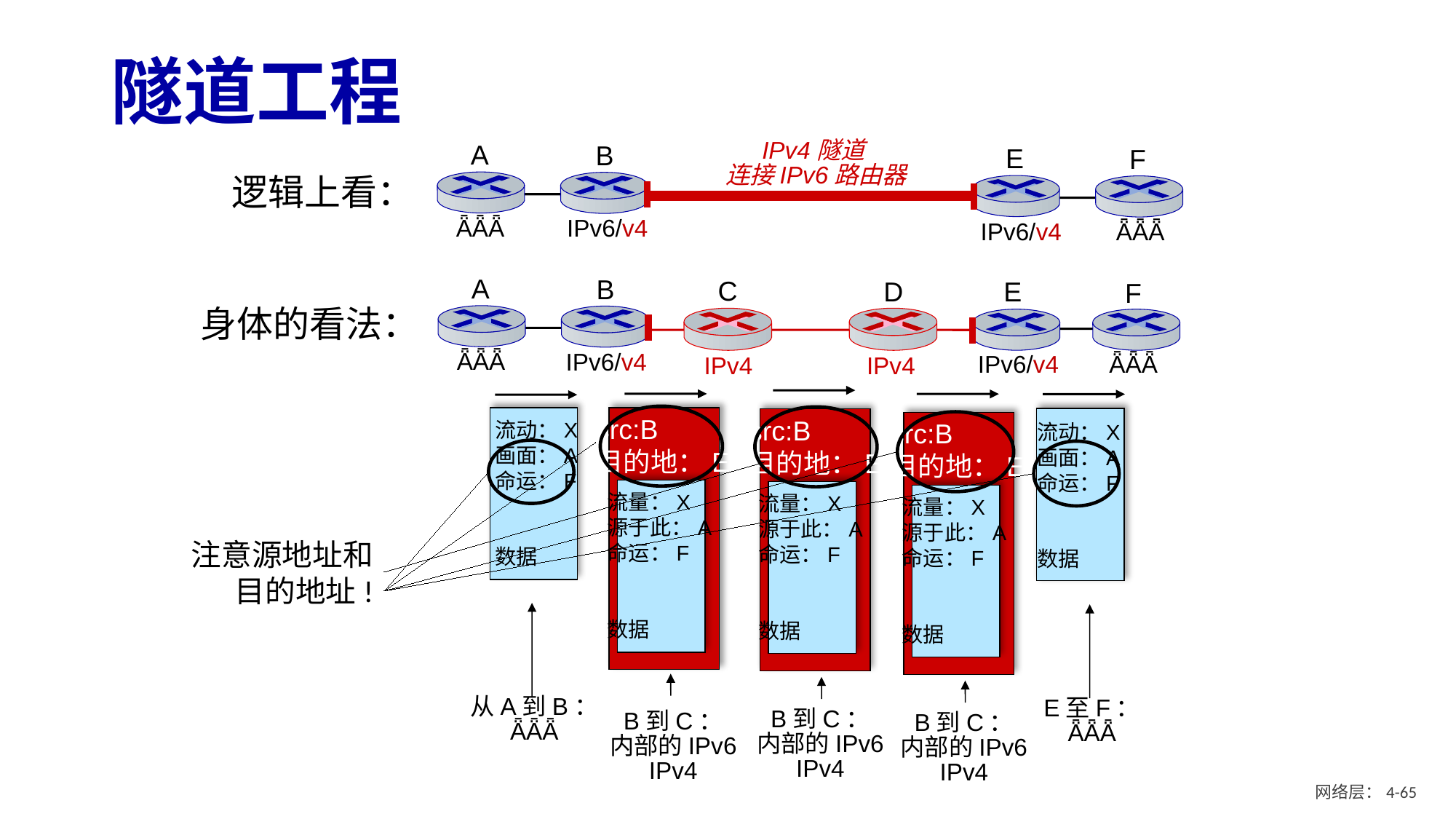

# 隧道工程
A
B

ǞǞǞ
IPv6/v4
IPv4隧道
连接IPv6路由器
E
F

IPv6/v4
ǞǞǞ
逻辑上看：

A
B

ǞǞǞ
IPv6/v4
C
D
E
F
身体的看法：

IPv6/v4
ǞǞǞ
IPv4
IPv4

src:B
目的地：E

流量：X
源于此：A
命运：F

数据

B到C：
内部的IPv6
IPv4

src:B
目的地：E

流量：X
源于此：A
命运：F

数据

B到C：
内部的IPv6
IPv4

src:B
目的地：E

流量：X
源于此：A
命运：F

数据

B到C：
内部的IPv6
IPv4

流动：X
画面：A
命运：F

数据

E至F：
ǞǞǞ

流动：X
画面：A
命运：F

数据

从A到B：
ǞǞǞ

注意源地址和目的地址!

网络层：4-65